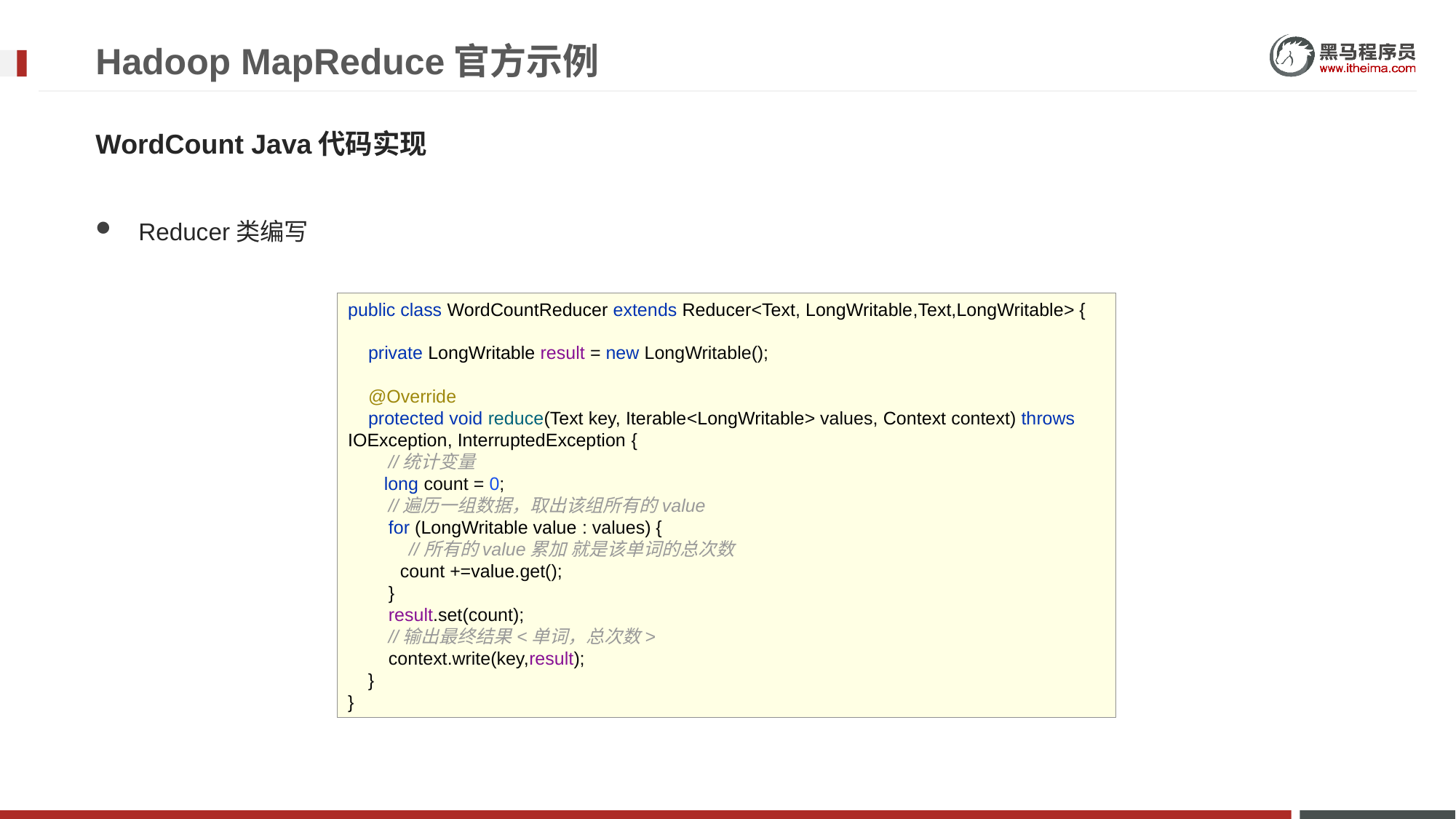

# Hadoop MapReduce官方示例
WordCount Java代码实现
Reducer类编写
public class WordCountReducer extends Reducer<Text, LongWritable,Text,LongWritable> {
    private LongWritable result = new LongWritable();
    @Override
    protected void reduce(Text key, Iterable<LongWritable> values, Context context) throws IOException, InterruptedException {
        //统计变量
        long count = 0;
        //遍历一组数据，取出该组所有的value
        for (LongWritable value : values) {
            //所有的value累加 就是该单词的总次数
            count +=value.get();
        }
        result.set(count);
        //输出最终结果<单词，总次数>
        context.write(key,result);
    }
}